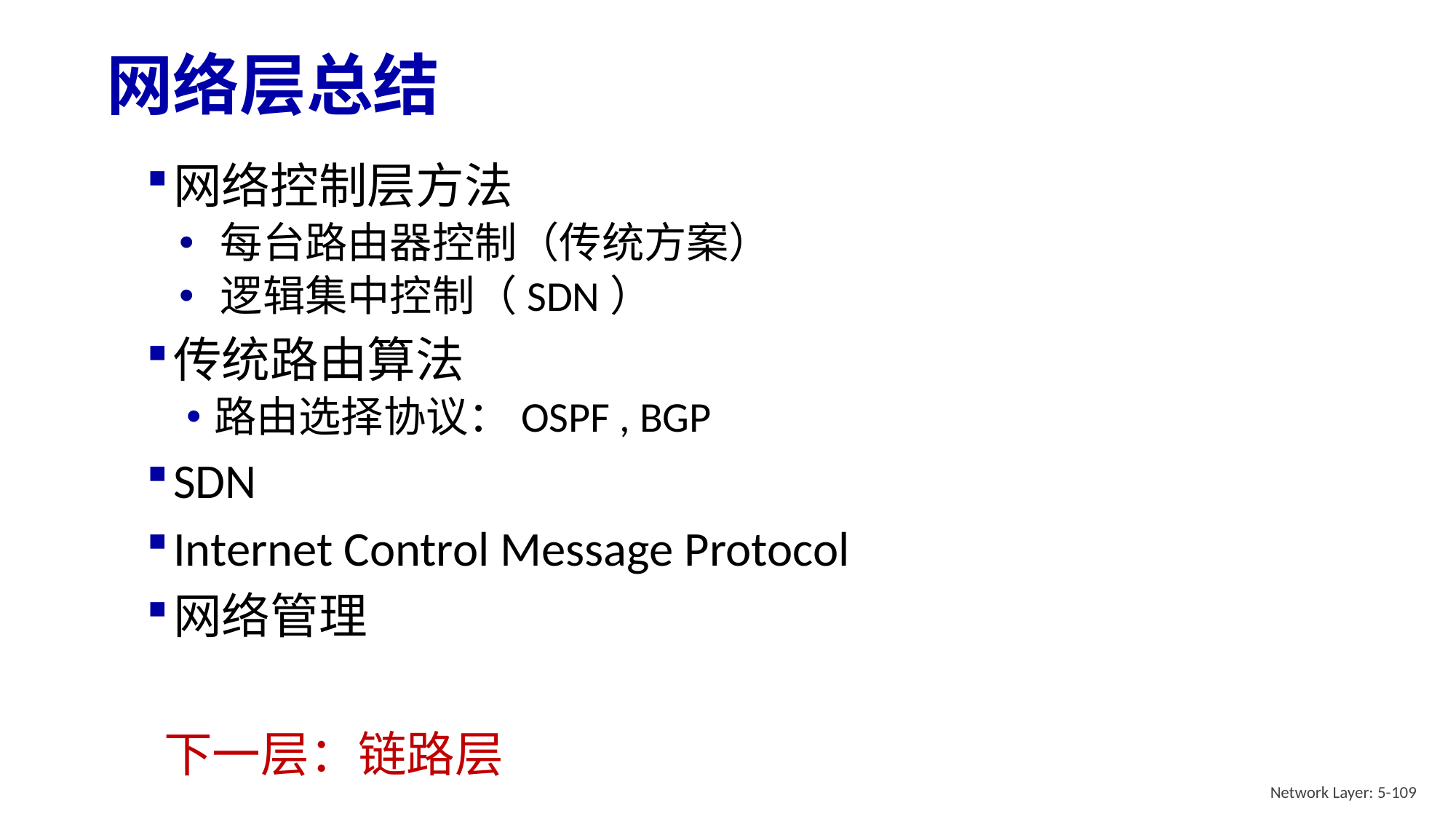

# 网络层总结
网络控制层方法
每台路由器控制（传统方案）
逻辑集中控制（SDN）
传统路由算法
路由选择协议：OSPF , BGP
SDN
Internet Control Message Protocol
网络管理
下一层：链路层
Network Layer: 5-109